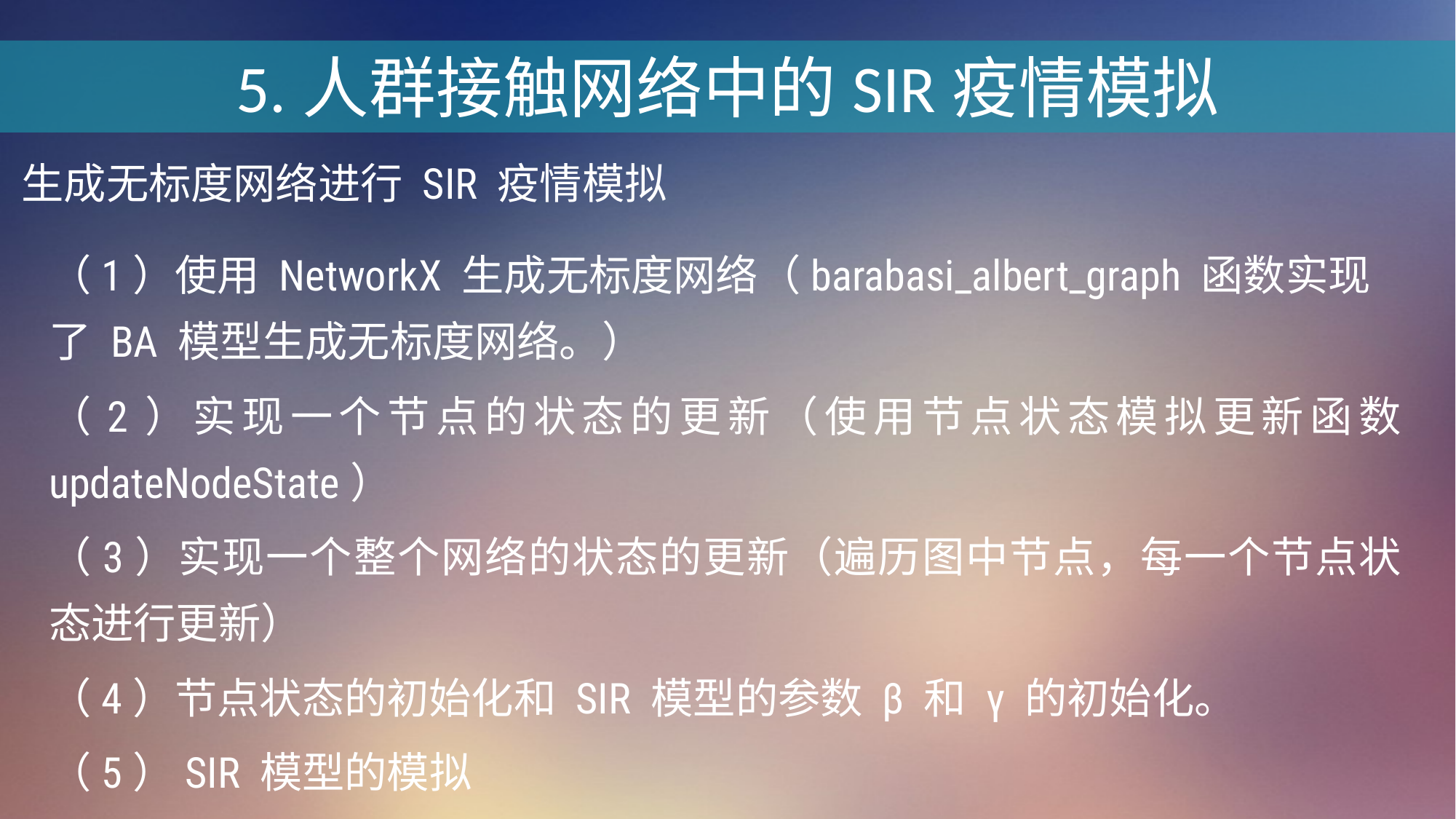

5.人群接触网络中的SIR疫情模拟

生成无标度网络进行 SIR 疫情模拟

（1）使用 NetworkX 生成无标度网络（barabasi_albert_graph 函数实现了 BA 模型生成无标度网络。）
（2）实现一个节点的状态的更新（使用节点状态模拟更新函数 updateNodeState）
（3）实现一个整个网络的状态的更新（遍历图中节点，每一个节点状态进行更新）
（4）节点状态的初始化和 SIR 模型的参数 β 和 γ 的初始化。
（5）SIR 模型的模拟